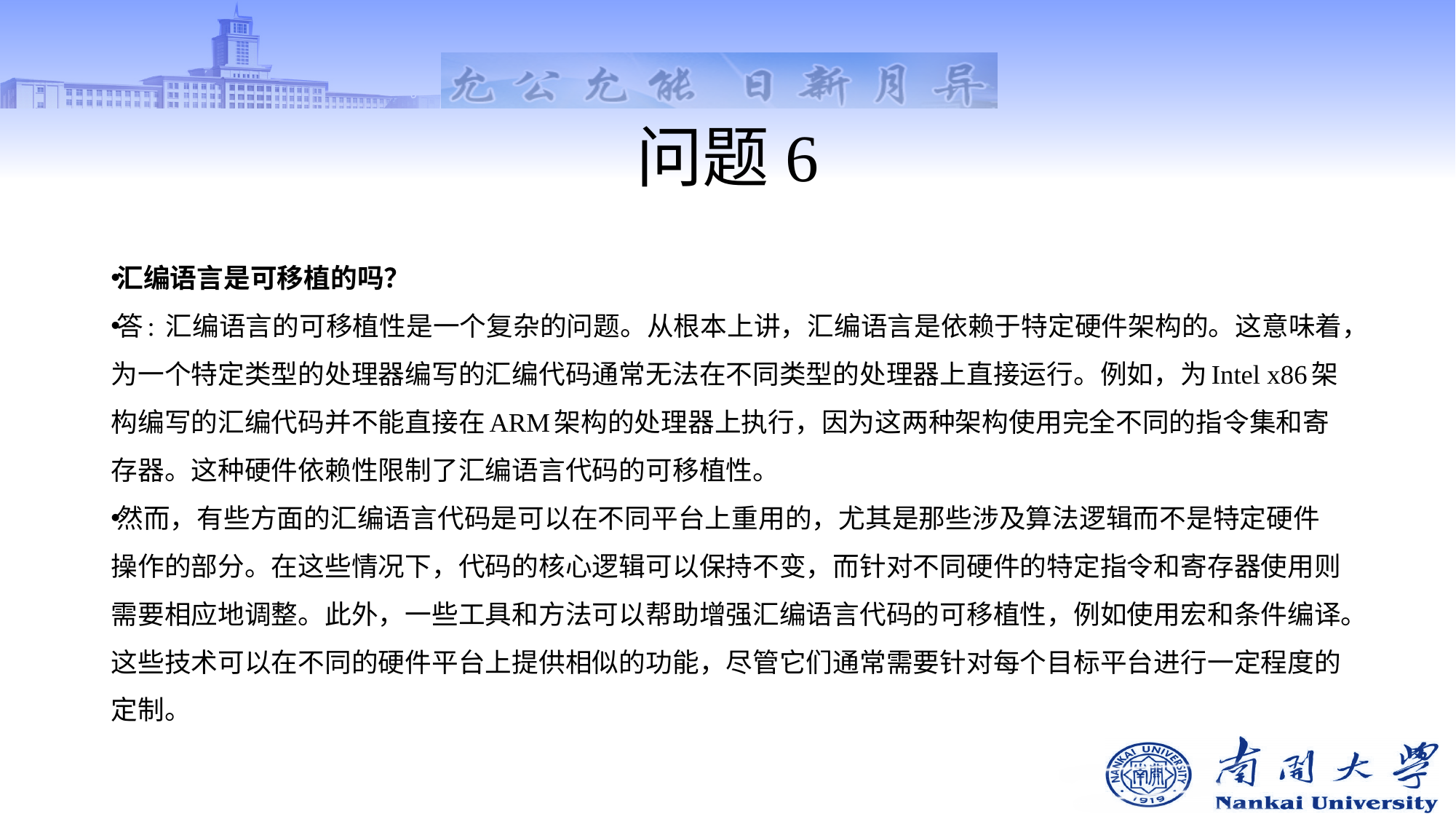

# 问题6
汇编语言是可移植的吗？
答: 汇编语言的可移植性是一个复杂的问题。从根本上讲，汇编语言是依赖于特定硬件架构的。这意味着，为一个特定类型的处理器编写的汇编代码通常无法在不同类型的处理器上直接运行。例如，为Intel x86架构编写的汇编代码并不能直接在ARM架构的处理器上执行，因为这两种架构使用完全不同的指令集和寄存器。这种硬件依赖性限制了汇编语言代码的可移植性。
然而，有些方面的汇编语言代码是可以在不同平台上重用的，尤其是那些涉及算法逻辑而不是特定硬件操作的部分。在这些情况下，代码的核心逻辑可以保持不变，而针对不同硬件的特定指令和寄存器使用则需要相应地调整。此外，一些工具和方法可以帮助增强汇编语言代码的可移植性，例如使用宏和条件编译。这些技术可以在不同的硬件平台上提供相似的功能，尽管它们通常需要针对每个目标平台进行一定程度的定制。